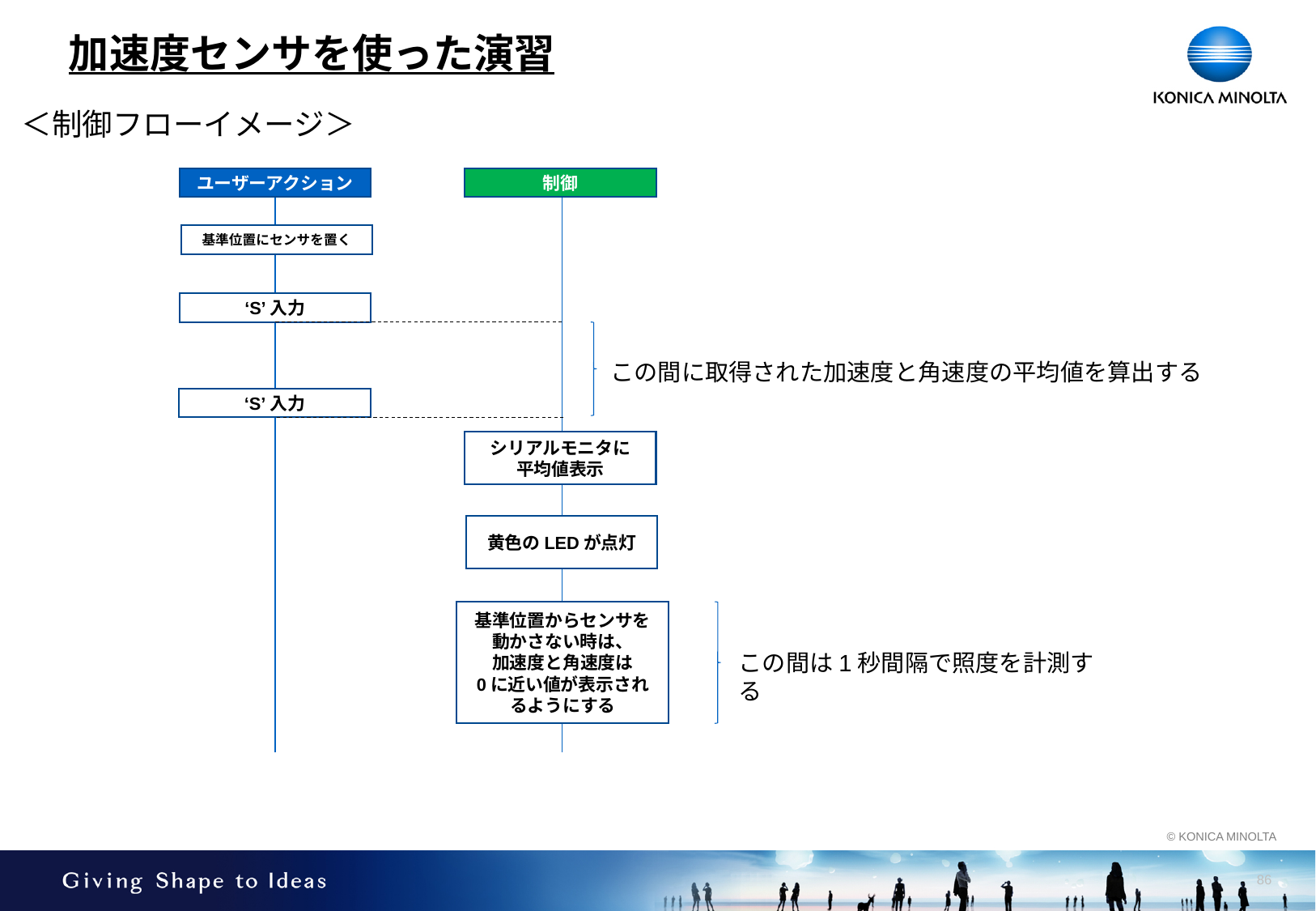

# 加速度センサを使った演習
＜制御フローイメージ＞
ユーザーアクション
制御
基準位置にセンサを置く
‘S’入力

この間に取得された加速度と角速度の平均値を算出する
‘S’入力
シリアルモニタに
平均値表示
黄色のLEDが点灯
基準位置からセンサを動かさない時は、
加速度と角速度は
0に近い値が表示されるようにする

この間は1秒間隔で照度を計測する
86